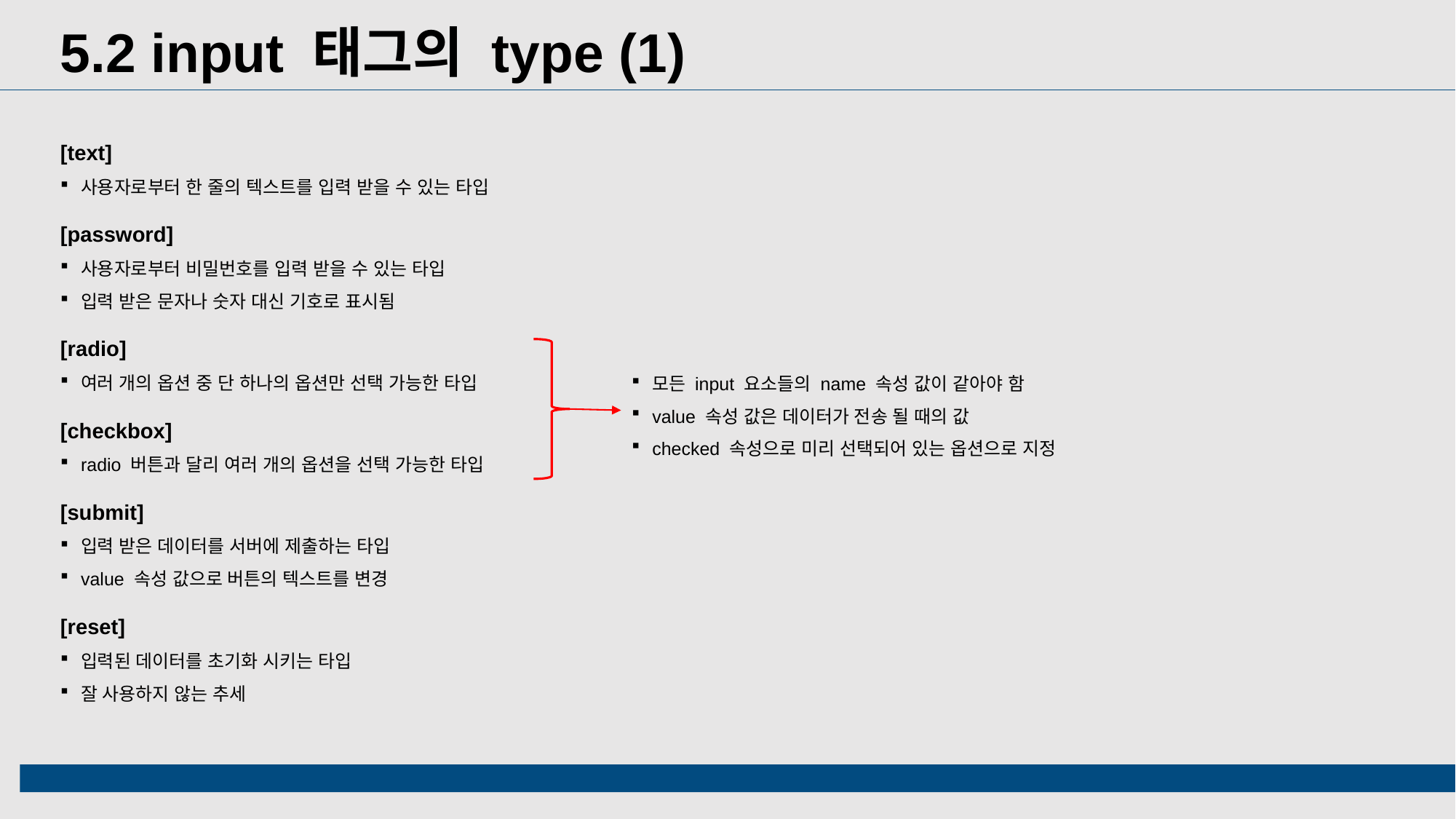

5.2 input 태그의 type (1)
[text]
사용자로부터 한 줄의 텍스트를 입력 받을 수 있는 타입

[password]
사용자로부터 비밀번호를 입력 받을 수 있는 타입
입력 받은 문자나 숫자 대신 기호로 표시됨

[radio]
여러 개의 옵션 중 단 하나의 옵션만 선택 가능한 타입

[checkbox]
radio 버튼과 달리 여러 개의 옵션을 선택 가능한 타입

[submit]
입력 받은 데이터를 서버에 제출하는 타입
value 속성 값으로 버튼의 텍스트를 변경

[reset]
입력된 데이터를 초기화 시키는 타입
잘 사용하지 않는 추세

모든 input 요소들의 name 속성 값이 같아야 함
value 속성 값은 데이터가 전송 될 때의 값
checked 속성으로 미리 선택되어 있는 옵션으로 지정